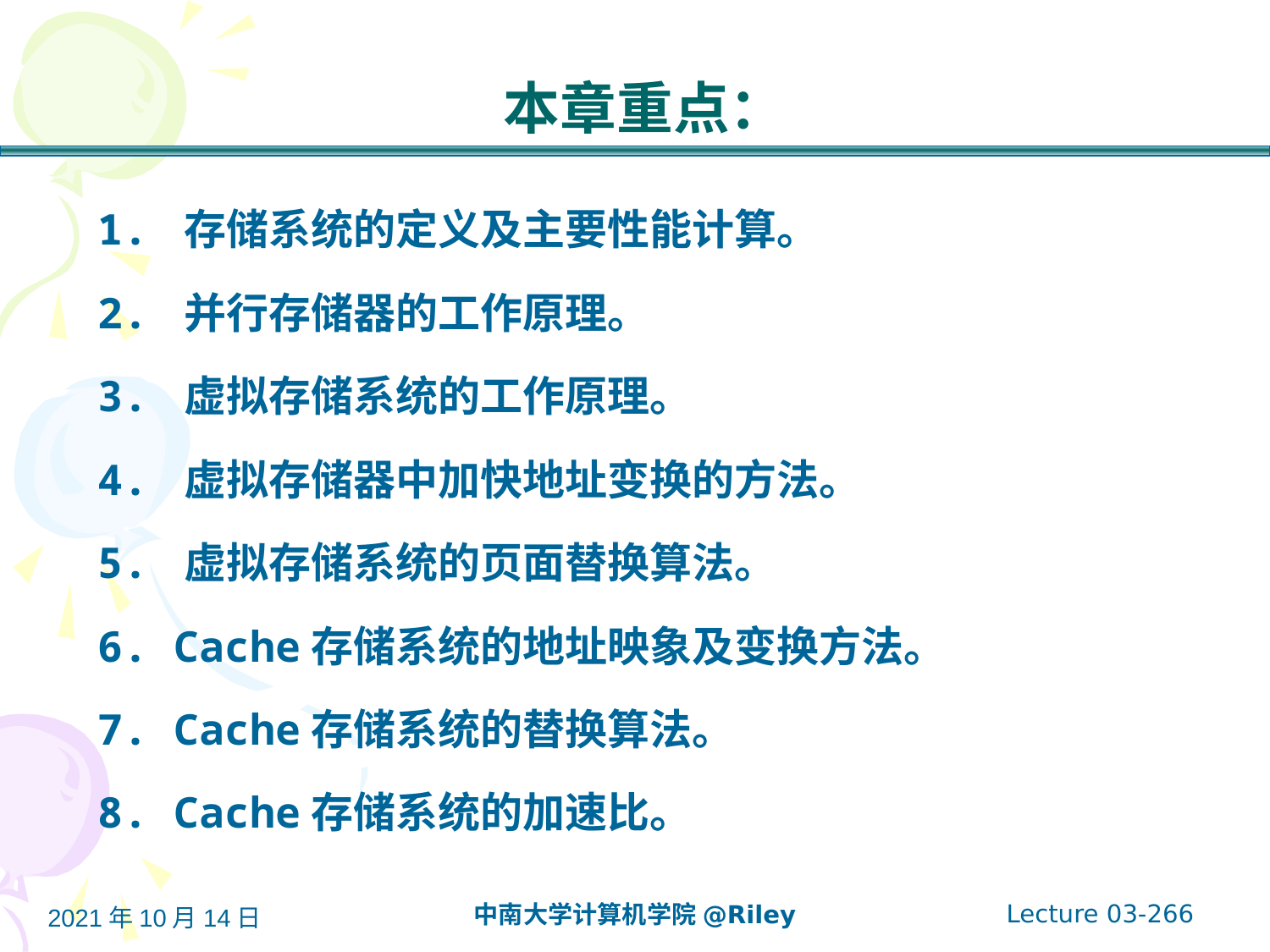

本章重点：
1. 存储系统的定义及主要性能计算。
2. 并行存储器的工作原理。
3. 虚拟存储系统的工作原理。
4. 虚拟存储器中加快地址变换的方法。
5. 虚拟存储系统的页面替换算法。
6. Cache存储系统的地址映象及变换方法。
7. Cache存储系统的替换算法。
8. Cache存储系统的加速比。
Lecture 03-266
中南大学计算机学院@Riley
2021年10月14日